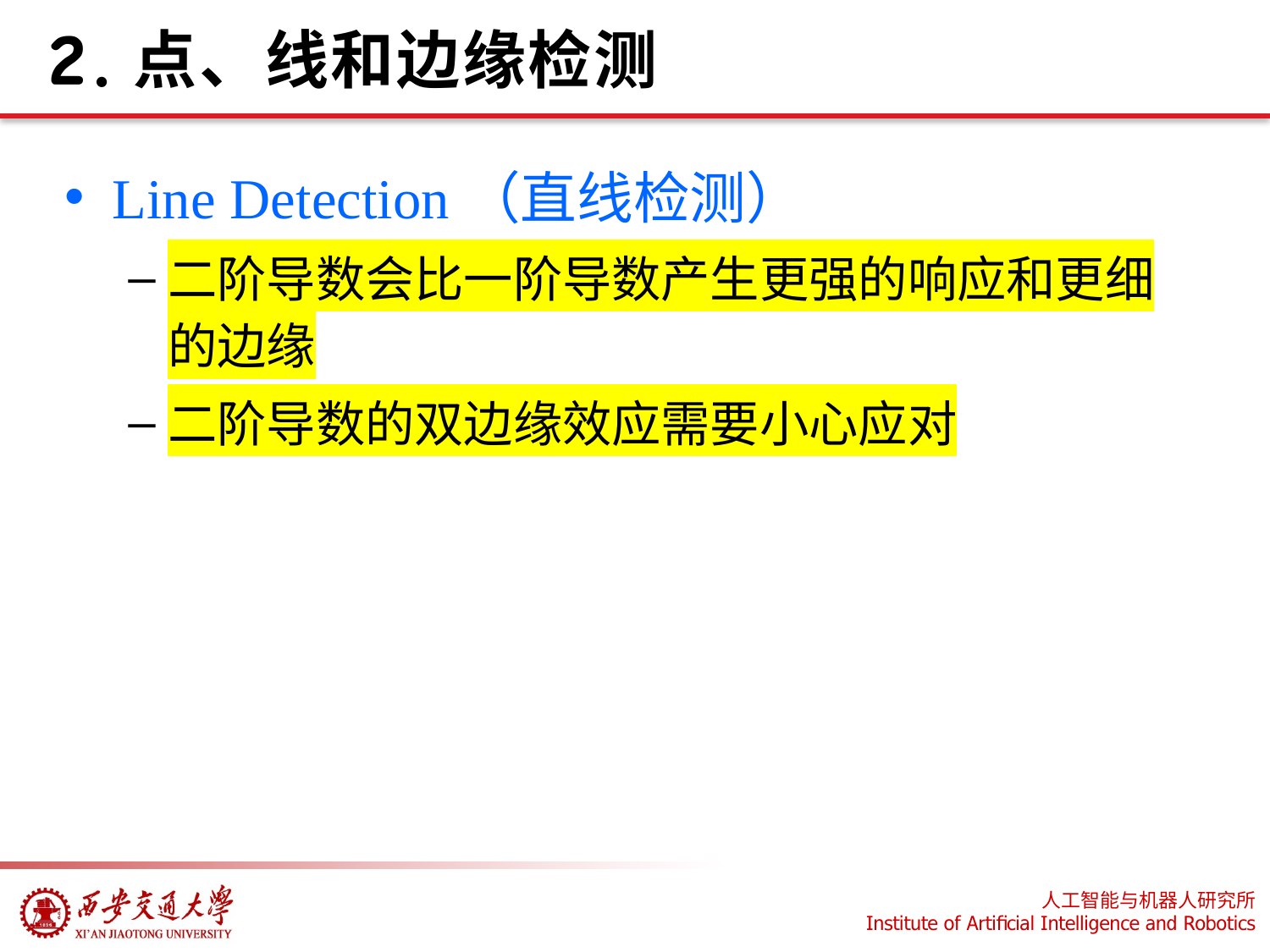

# 2.点、线和边缘检测
Line Detection（直线检测）
二阶导数会比一阶导数产生更强的响应和更细的边缘
二阶导数的双边缘效应需要小心应对